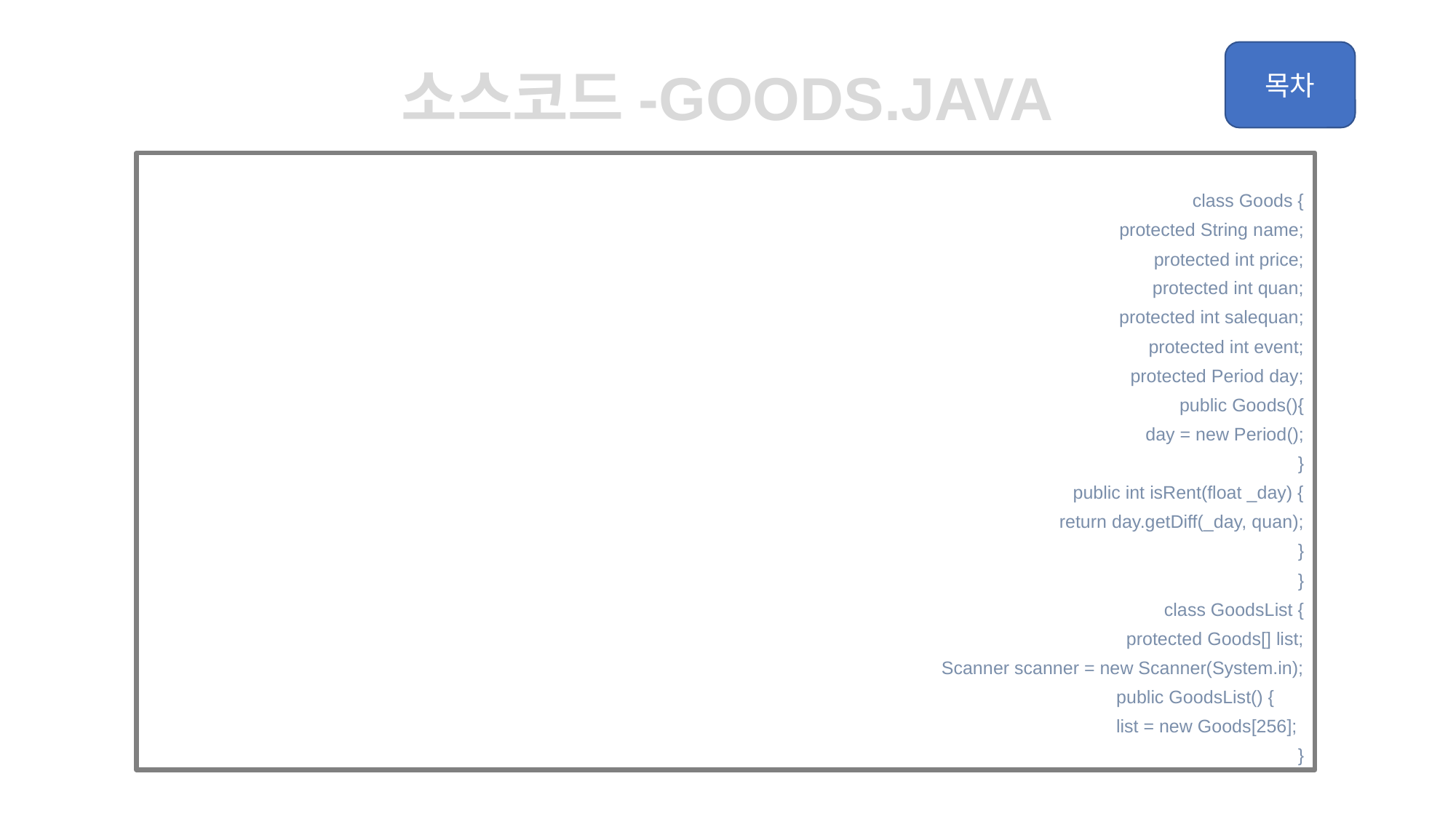

소스코드-Goods.java

class Goods {
	protected String name;
	protected int price;
	protected int quan;
	protected int salequan;
	protected int event;
	protected Period day;
	public Goods(){
		day = new Period();
	}
	public int isRent(float _day) {
		return day.getDiff(_day, quan);
	}
}
class GoodsList {
	protected Goods[] list;
	Scanner scanner = new Scanner(System.in);
	public GoodsList() {
		list = new Goods[256];
	}